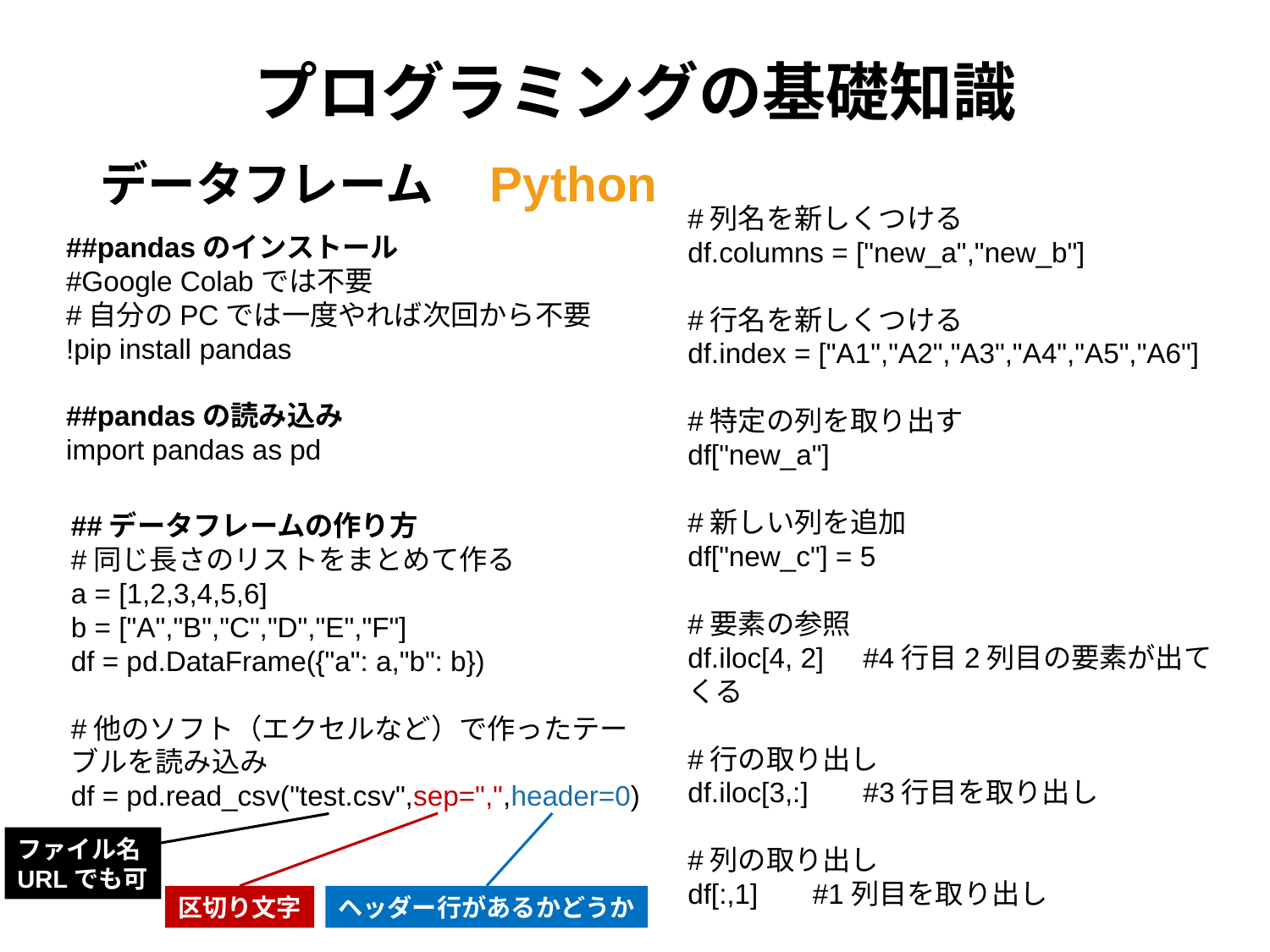

# プログラミングの基礎知識
Python
データフレーム
#列名を新しくつける
df.columns = ["new_a","new_b"]

#行名を新しくつける
df.index = ["A1","A2","A3","A4","A5","A6"]

#特定の列を取り出す
df["new_a"]

#新しい列を追加
df["new_c"] = 5

#要素の参照
df.iloc[4, 2]     #4行目2列目の要素が出てくる

#行の取り出し
df.iloc[3,:]       #3行目を取り出し

#列の取り出し
df[:,1]       #1列目を取り出し
##pandasのインストール
#Google Colabでは不要
#自分のPCでは一度やれば次回から不要
!pip install pandas

##pandasの読み込み
import pandas as pd
##データフレームの作り方
#同じ長さのリストをまとめて作る
a = [1,2,3,4,5,6]
b = ["A","B","C","D","E","F"]
df = pd.DataFrame({"a": a,"b": b})

#他のソフト（エクセルなど）で作ったテーブルを読み込み
df = pd.read_csv("test.csv",sep=",",header=0)
ファイル名
URLでも可
区切り文字
ヘッダー行があるかどうか